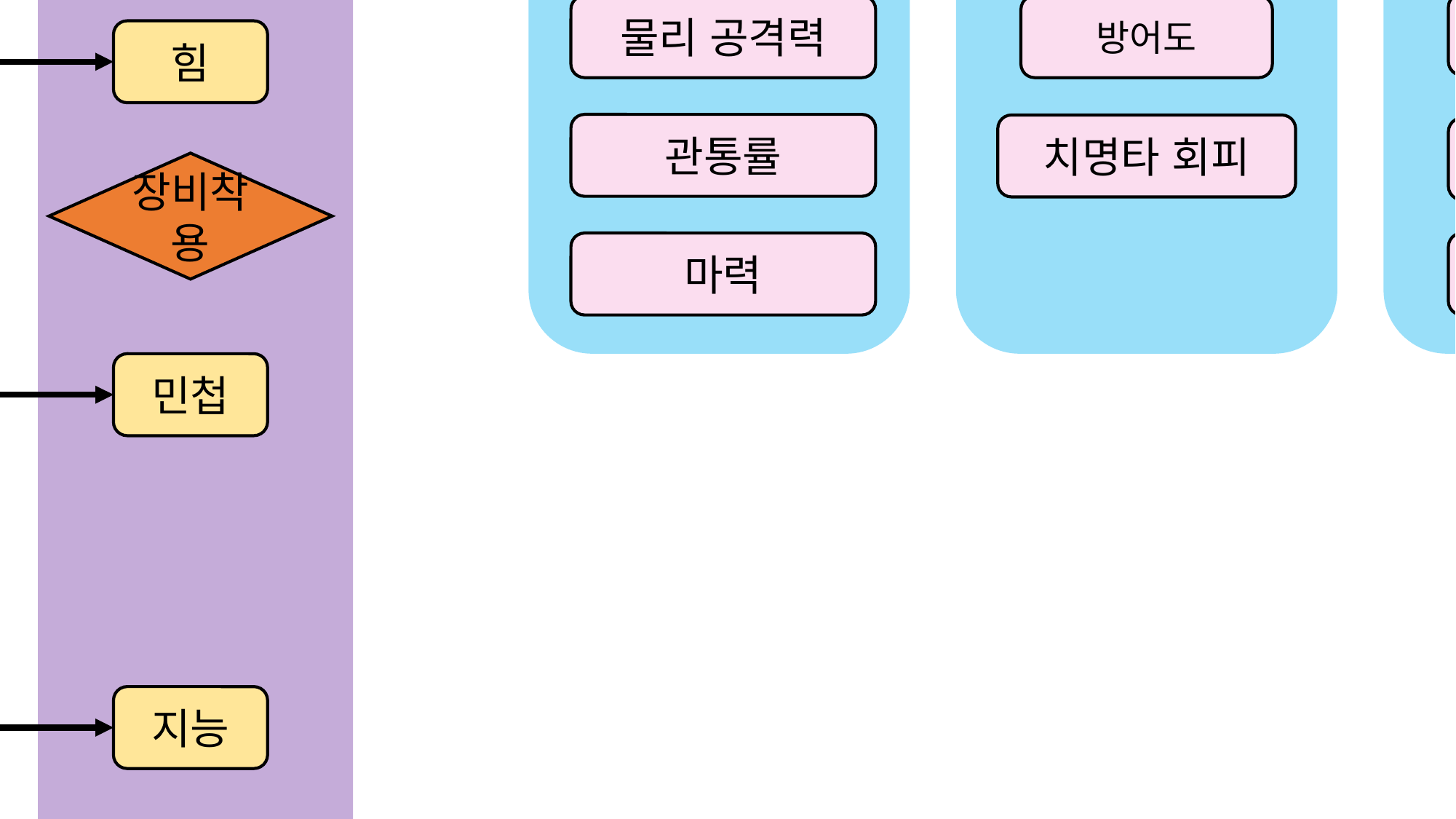

전투 속성

발열
직업
레벨
룬
공격능력
방어능력
생존능력
1차스텟

효과 저항
물리 공격력
방어도
힘
관통률
치명타 회피
HP
장비착용
마력
HP회복
민첩
지능
장비착용
체력